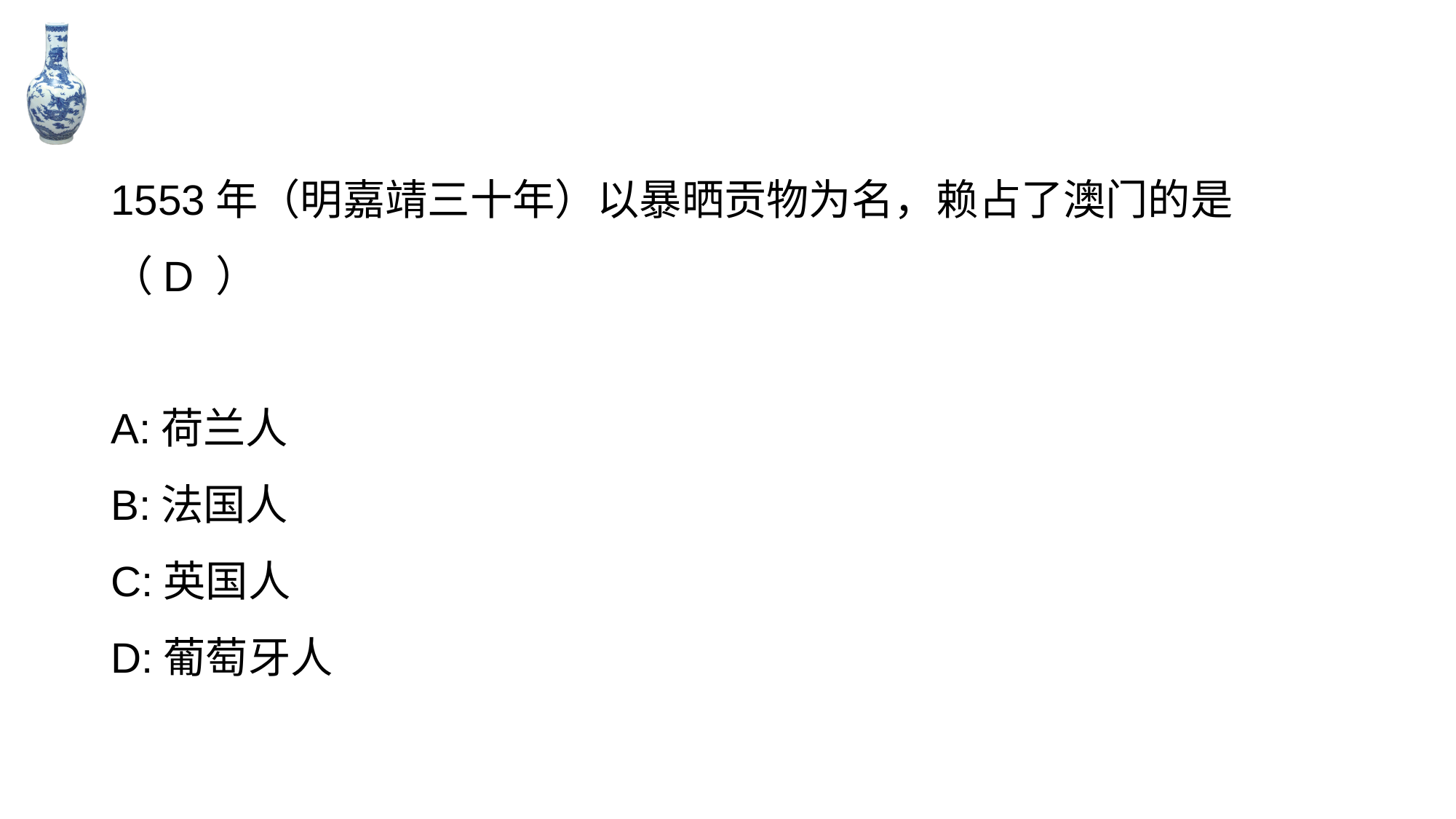

#
1553年（明嘉靖三十年）以暴晒贡物为名，赖占了澳门的是（D ）

A:荷兰人
B:法国人
C:英国人
D:葡萄牙人

80